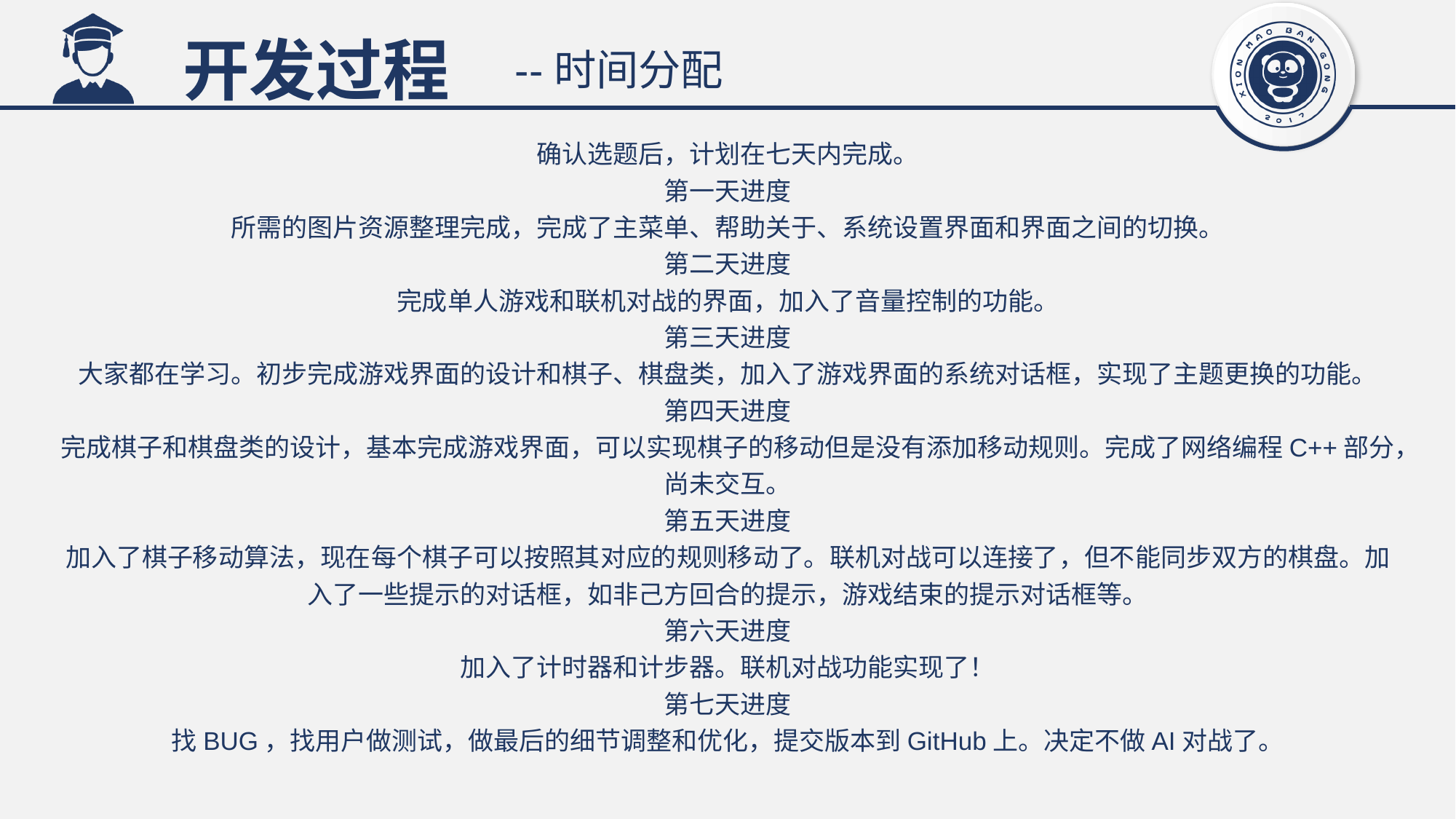

开发过程
--时间分配
确认选题后，计划在七天内完成。
第一天进度
所需的图片资源整理完成，完成了主菜单、帮助关于、系统设置界面和界面之间的切换。
第二天进度
完成单人游戏和联机对战的界面，加入了音量控制的功能。
第三天进度
大家都在学习。初步完成游戏界面的设计和棋子、棋盘类，加入了游戏界面的系统对话框，实现了主题更换的功能。
第四天进度
完成棋子和棋盘类的设计，基本完成游戏界面，可以实现棋子的移动但是没有添加移动规则。完成了网络编程C++部分，尚未交互。
第五天进度
加入了棋子移动算法，现在每个棋子可以按照其对应的规则移动了。联机对战可以连接了，但不能同步双方的棋盘。加入了一些提示的对话框，如非己方回合的提示，游戏结束的提示对话框等。
第六天进度
加入了计时器和计步器。联机对战功能实现了！
第七天进度
找BUG，找用户做测试，做最后的细节调整和优化，提交版本到GitHub上。决定不做AI对战了。